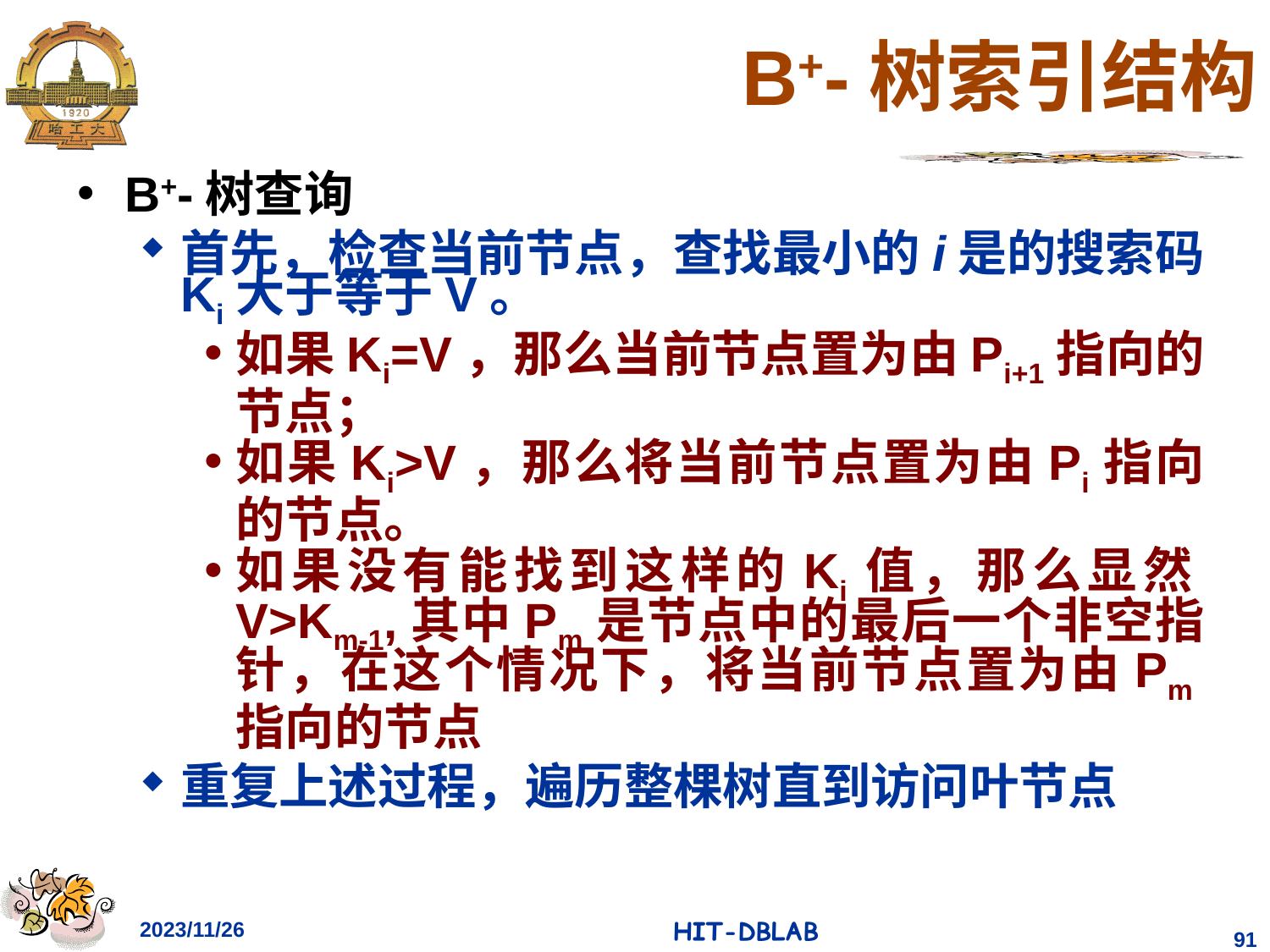

# B+-树索引结构
B+-树查询
首先，检查当前节点，查找最小的i是的搜索码Ki大于等于V。
如果Ki=V，那么当前节点置为由Pi+1指向的节点；
如果Ki>V，那么将当前节点置为由Pi指向的节点。
如果没有能找到这样的Ki值，那么显然V>Km-1,其中Pm是节点中的最后一个非空指针，在这个情况下，将当前节点置为由Pm指向的节点
重复上述过程，遍历整棵树直到访问叶节点

2023/11/26
HIT-DBLAB
91